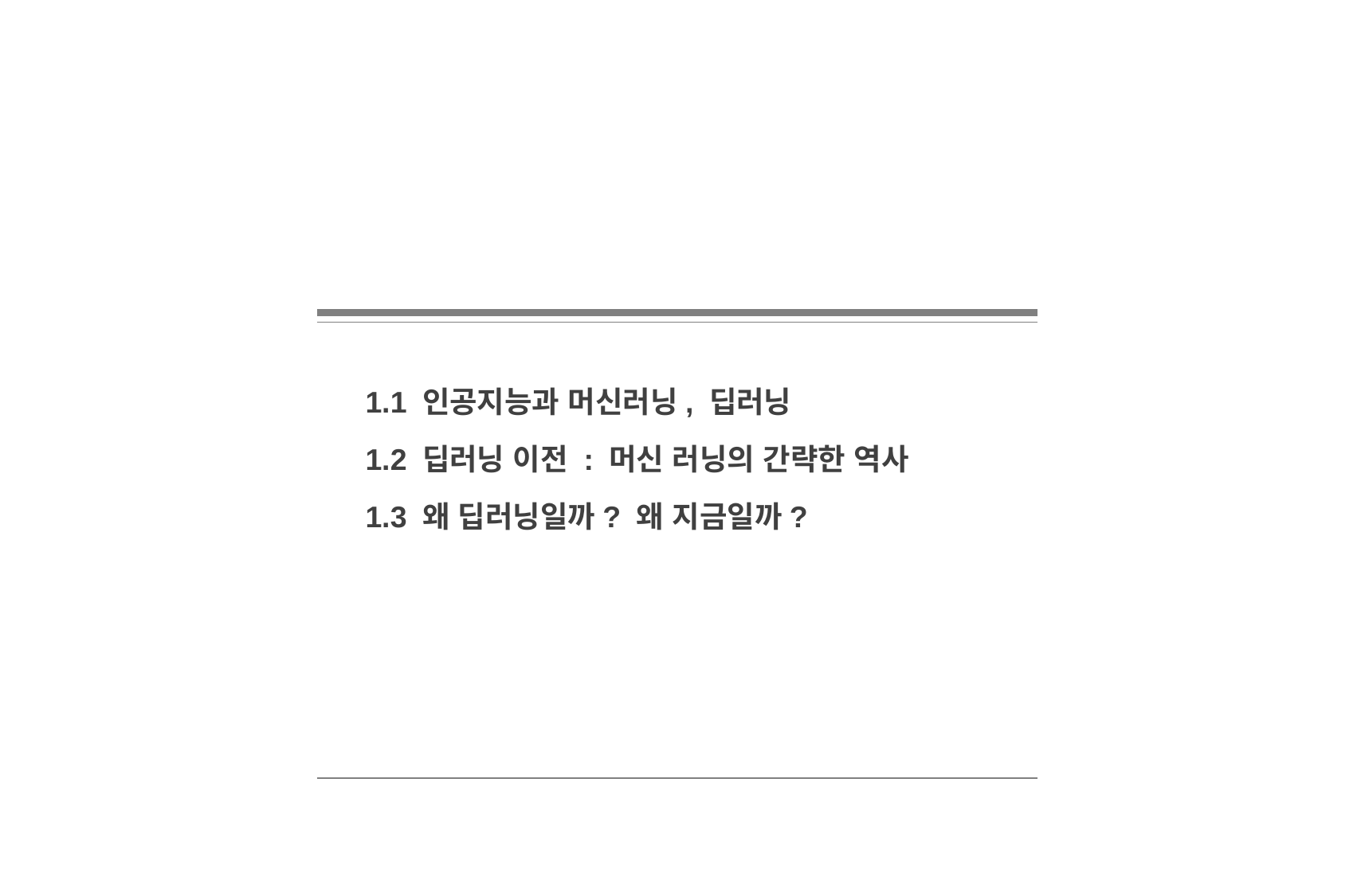

1.1 인공지능과 머신러닝, 딥러닝
1.2 딥러닝 이전 : 머신 러닝의 간략한 역사
1.3 왜 딥러닝일까? 왜 지금일까?